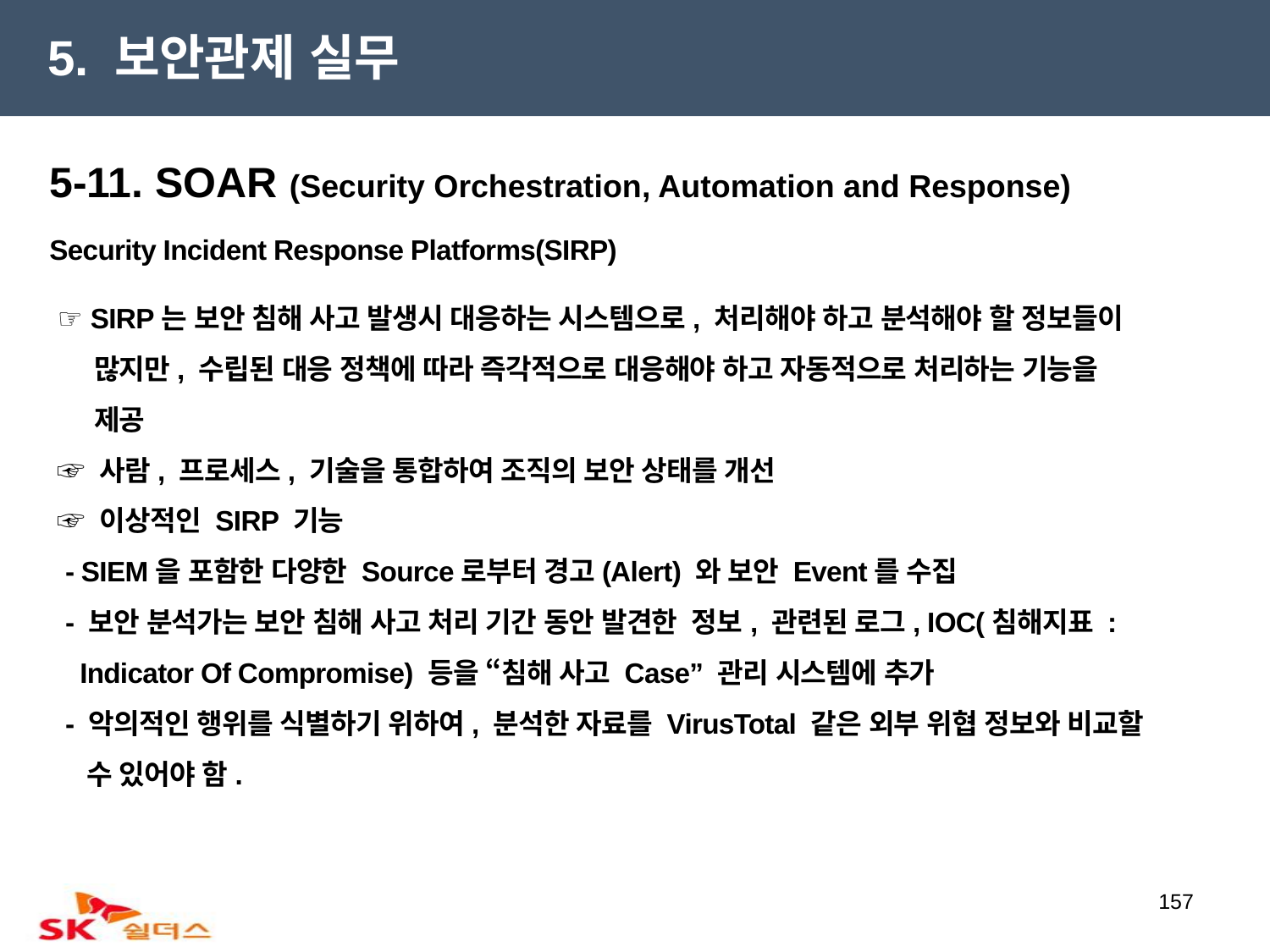

5. 보안관제 실무
5-11. SOAR (Security Orchestration, Automation and Response)
Security Incident Response Platforms(SIRP)
 ☞ SIRP는 보안 침해 사고 발생시 대응하는 시스템으로, 처리해야 하고 분석해야 할 정보들이
     많지만, 수립된 대응 정책에 따라 즉각적으로 대응해야 하고 자동적으로 처리하는 기능을
     제공
 ☞ 사람, 프로세스, 기술을 통합하여 조직의 보안 상태를 개선
 ☞ 이상적인 SIRP 기능
  - SIEM을 포함한 다양한 Source로부터 경고(Alert) 와 보안 Event를 수집
  - 보안 분석가는 보안 침해 사고 처리 기간 동안 발견한  정보, 관련된 로그, IOC(침해지표 :
    Indicator Of Compromise) 등을 “침해 사고 Case” 관리 시스템에 추가
  - 악의적인 행위를 식별하기 위하여, 분석한 자료를 VirusTotal 같은 외부 위협 정보와 비교할
    수 있어야 함.
157